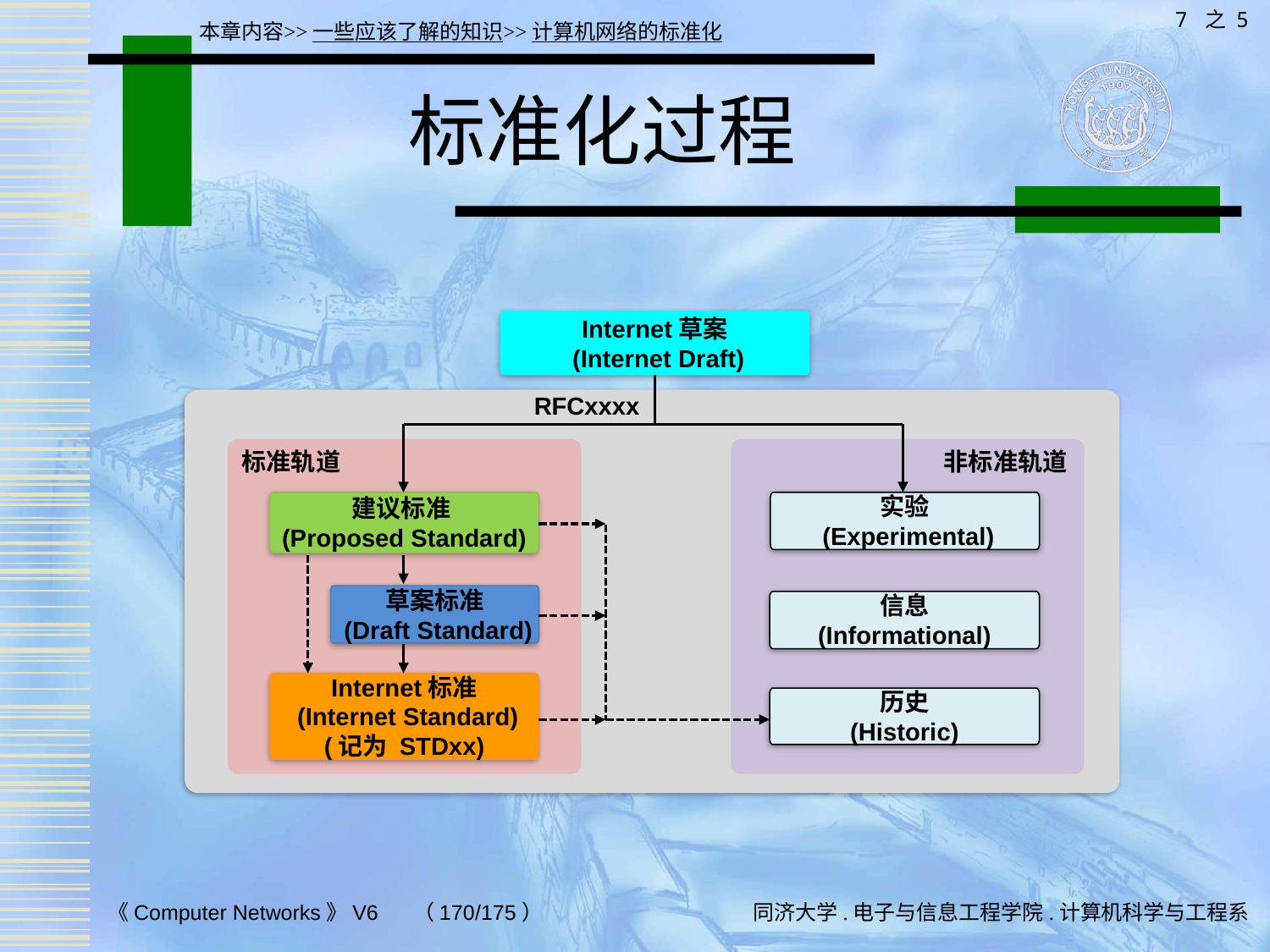

7 之 5
本章内容>>一些应该了解的知识>>计算机网络的标准化
# 标准化过程
Internet草案
 (Internet Draft)
RFCxxxx

标准轨道
非标准轨道
建议标准
(Proposed Standard)
实验
 (Experimental)
草案标准
 (Draft Standard)
信息
(Informational)
Internet标准
 (Internet Standard)
(记为 STDxx)
历史
(Historic)